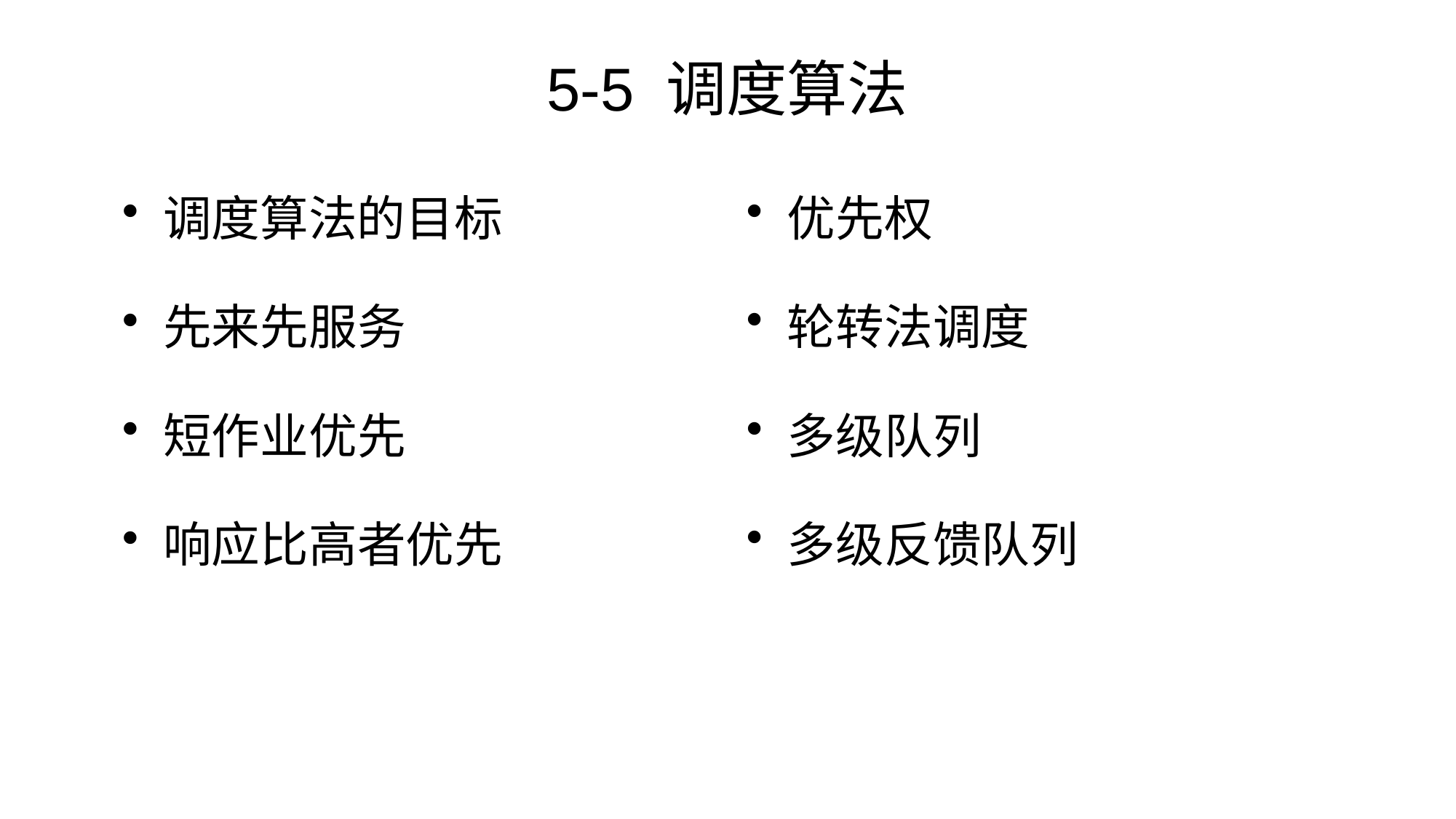

# 5-5 调度算法
调度算法的目标
先来先服务
短作业优先
响应比高者优先

优先权
轮转法调度
多级队列
多级反馈队列